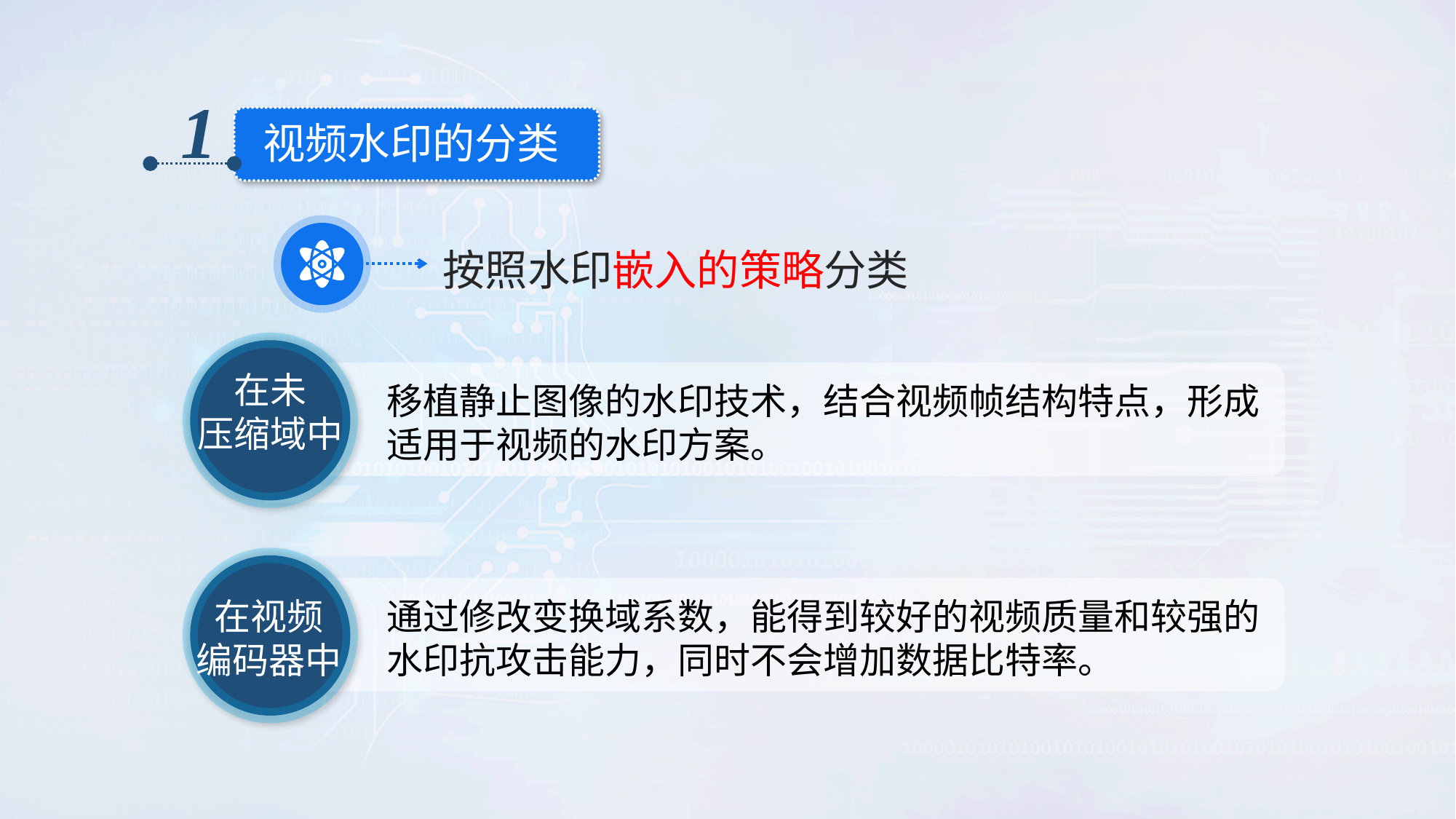

1

视频水印的分类

按照水印嵌入的策略分类

在未
压缩域中

移植静止图像的水印技术，结合视频帧结构特点，形成适用于视频的水印方案。

在视频
编码器中

通过修改变换域系数，能得到较好的视频质量和较强的水印抗攻击能力，同时不会增加数据比特率。